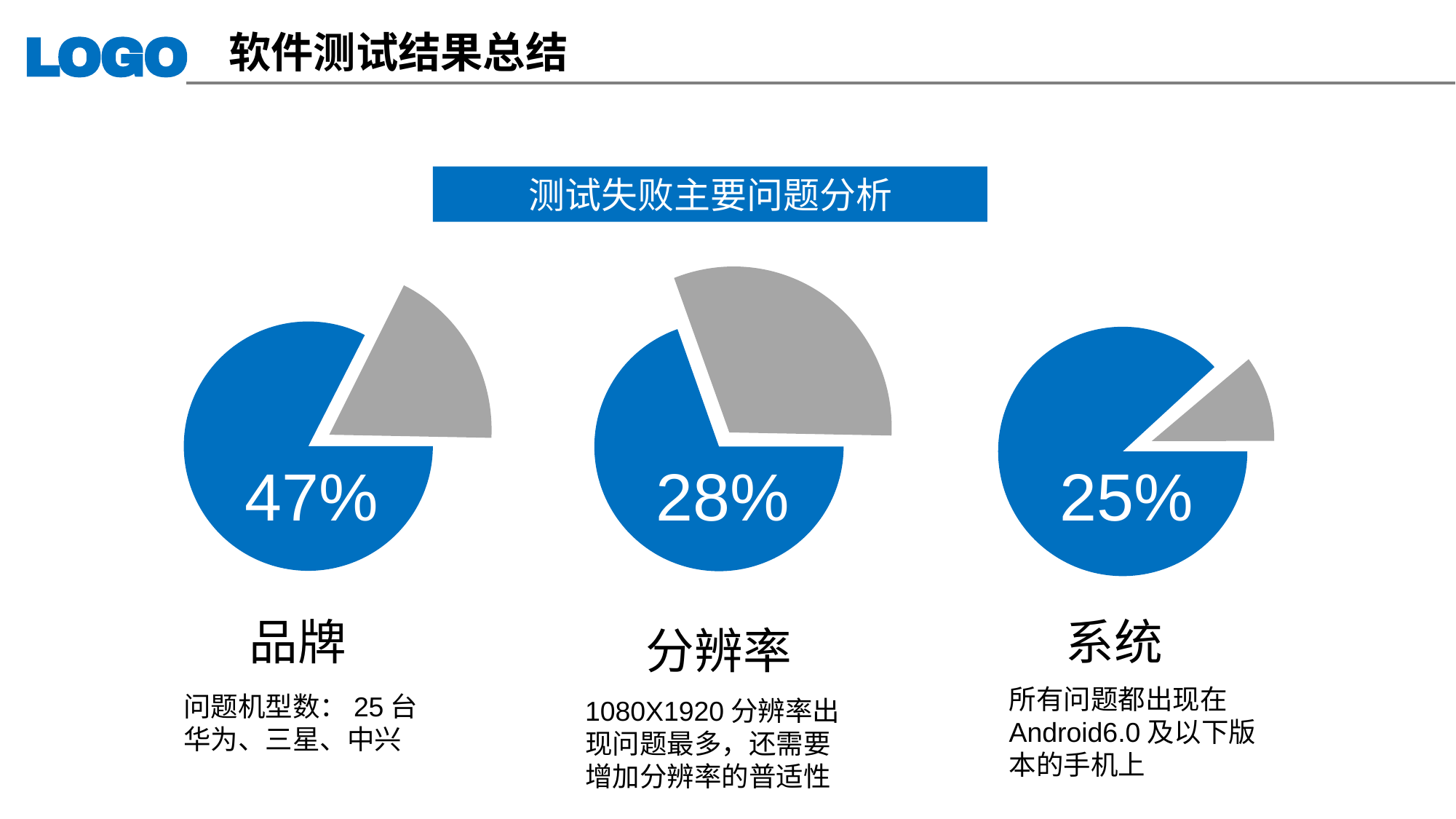

软件测试结果总结
测试失败主要问题分析

47%
28%
25%
品牌
系统
分辨率
所有问题都出现在
Android6.0及以下版本的手机上
问题机型数：25台
华为、三星、中兴
1080X1920分辨率出现问题最多，还需要增加分辨率的普适性